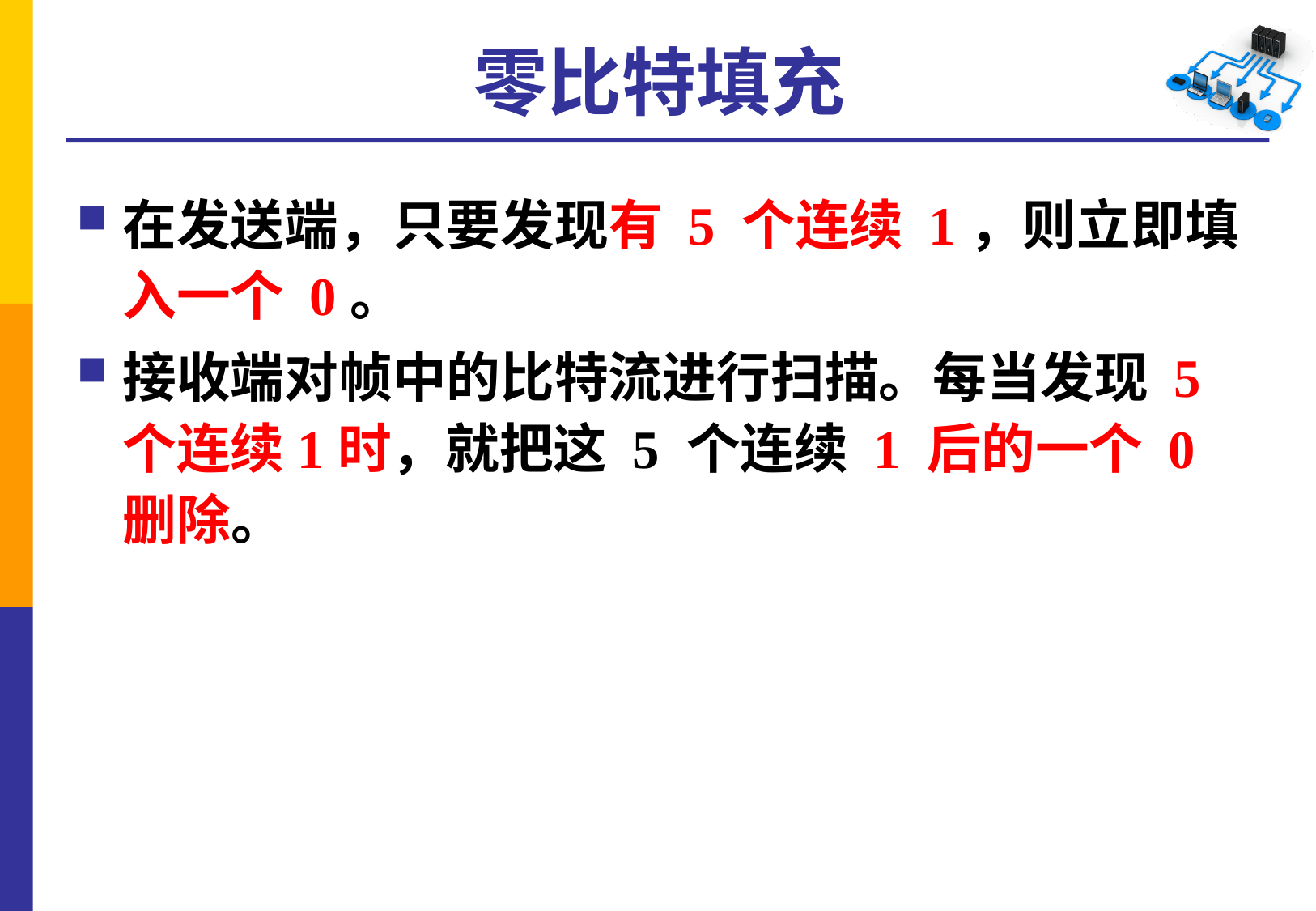

# 零比特填充
在发送端，只要发现有 5 个连续 1，则立即填入一个 0。
接收端对帧中的比特流进行扫描。每当发现 5 个连续1时，就把这 5 个连续 1 后的一个 0 删除。